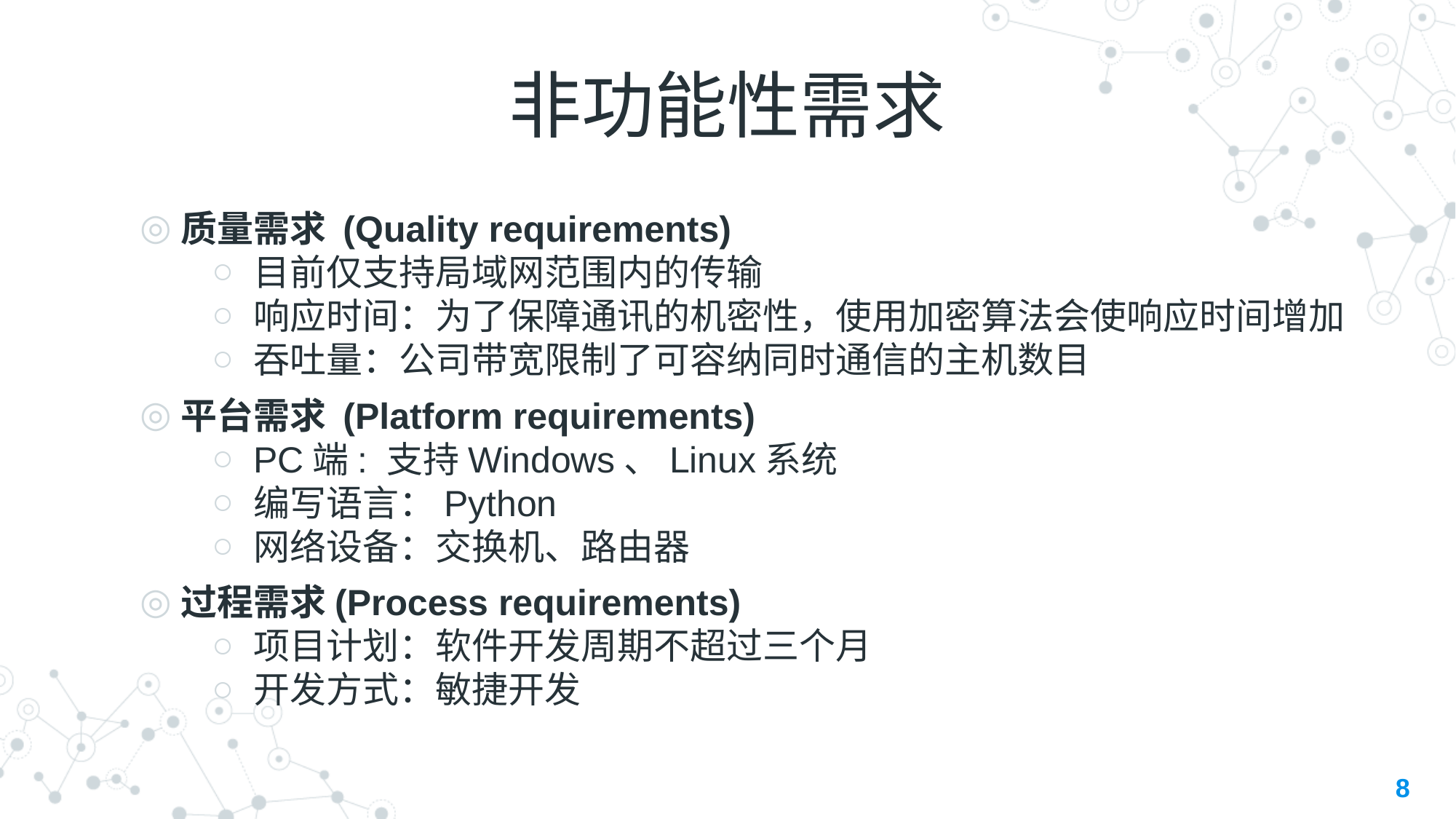

# 非功能性需求
质量需求 (Quality requirements)
目前仅支持局域网范围内的传输
响应时间：为了保障通讯的机密性，使用加密算法会使响应时间增加
吞吐量：公司带宽限制了可容纳同时通信的主机数目
平台需求 (Platform requirements)
PC端: 支持Windows、Linux系统
编写语言：Python
网络设备：交换机、路由器
过程需求(Process requirements)
项目计划：软件开发周期不超过三个月
开发方式：敏捷开发

8